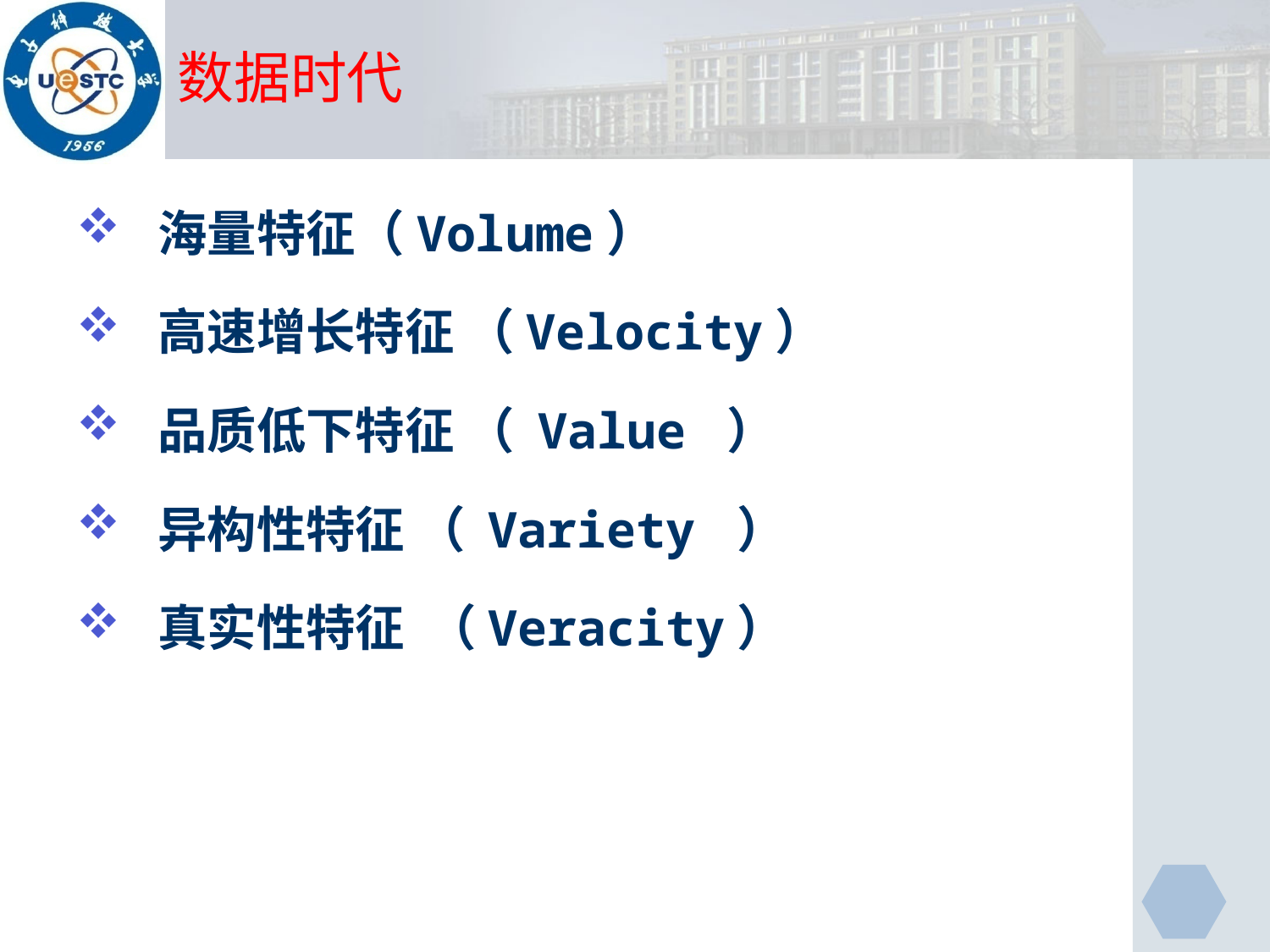

# 数据时代
  海量特征（Volume）
  高速增长特征 （Velocity）
  品质低下特征 （ Value ）
  异构性特征 （ Variety ）
  真实性特征  （Veracity）